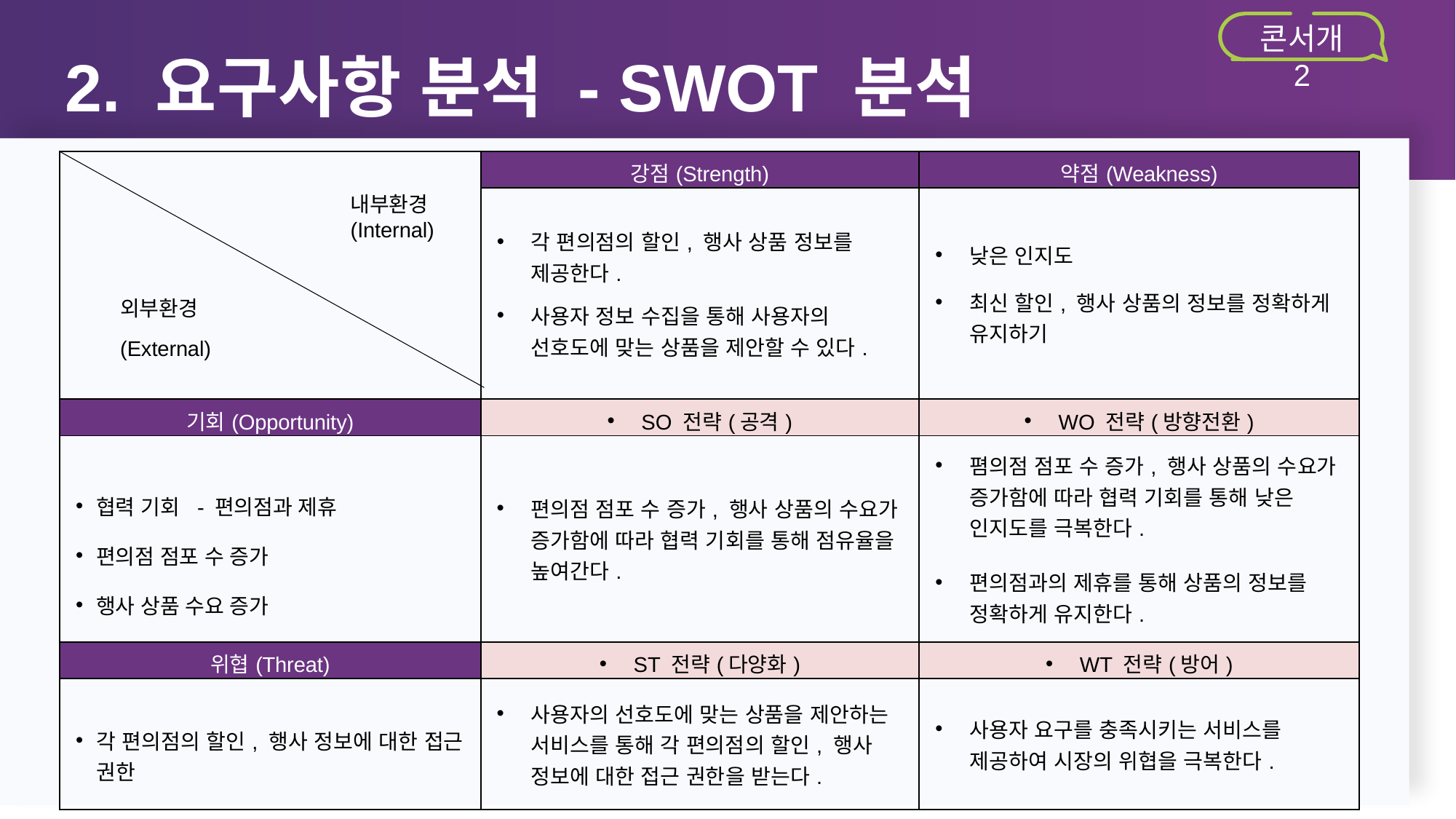

2. 요구사항 분석 - SWOT 분석

콘서개 2

| 내부환경 (Internal) 외부환경 (External) | 강점(Strength) | 약점(Weakness) |
| --- | --- | --- |
|  | 각 편의점의 할인, 행사 상품 정보를 제공한다. 사용자 정보 수집을 통해 사용자의 선호도에 맞는 상품을 제안할 수 있다. | 낮은 인지도 최신 할인, 행사 상품의 정보를 정확하게 유지하기 |
| 기회(Opportunity) | SO 전략(공격) | WO 전략(방향전환) |
| 협력 기회 - 편의점과 제휴 편의점 점포 수 증가 행사 상품 수요 증가 | 편의점 점포 수 증가, 행사 상품의 수요가 증가함에 따라 협력 기회를 통해 점유율을 높여간다. | 폄의점 점포 수 증가, 행사 상품의 수요가 증가함에 따라 협력 기회를 통해 낮은 인지도를 극복한다. 편의점과의 제휴를 통해 상품의 정보를 정확하게 유지한다. |
| 위협(Threat) | ST 전략(다양화) | WT 전략(방어) |
| 각 편의점의 할인, 행사 정보에 대한 접근 권한 | 사용자의 선호도에 맞는 상품을 제안하는 서비스를 통해 각 편의점의 할인, 행사 정보에 대한 접근 권한을 받는다. | 사용자 요구를 충족시키는 서비스를 제공하여 시장의 위협을 극복한다. |